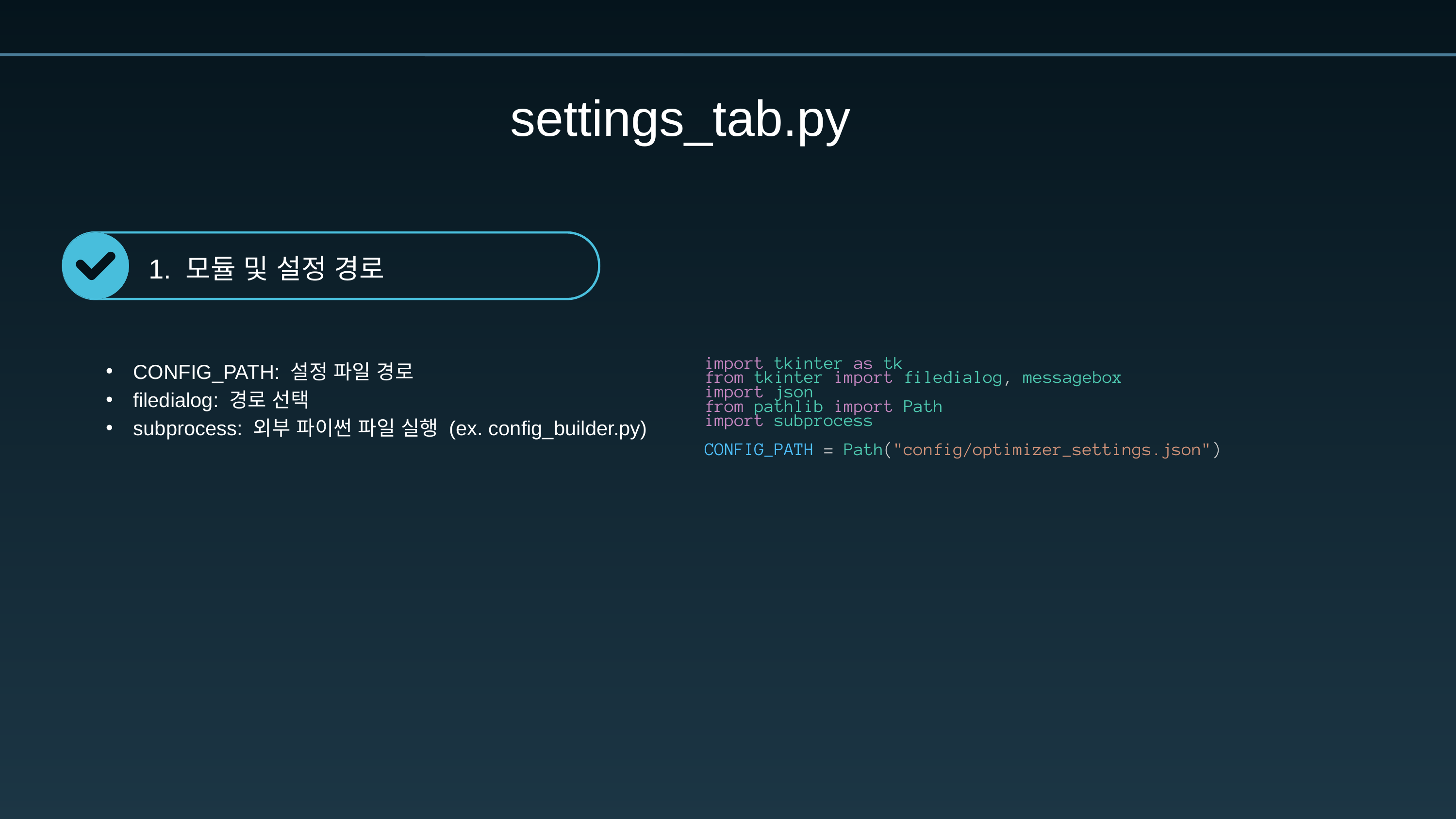

settings_tab.py

1. 모듈 및 설정 경로
import tkinter as tk
from tkinter import filedialog, messagebox
import json
from pathlib import Path
import subprocess
CONFIG_PATH = Path("config/optimizer_settings.json")
CONFIG_PATH: 설정 파일 경로
filedialog: 경로 선택
subprocess: 외부 파이썬 파일 실행 (ex. config_builder.py)